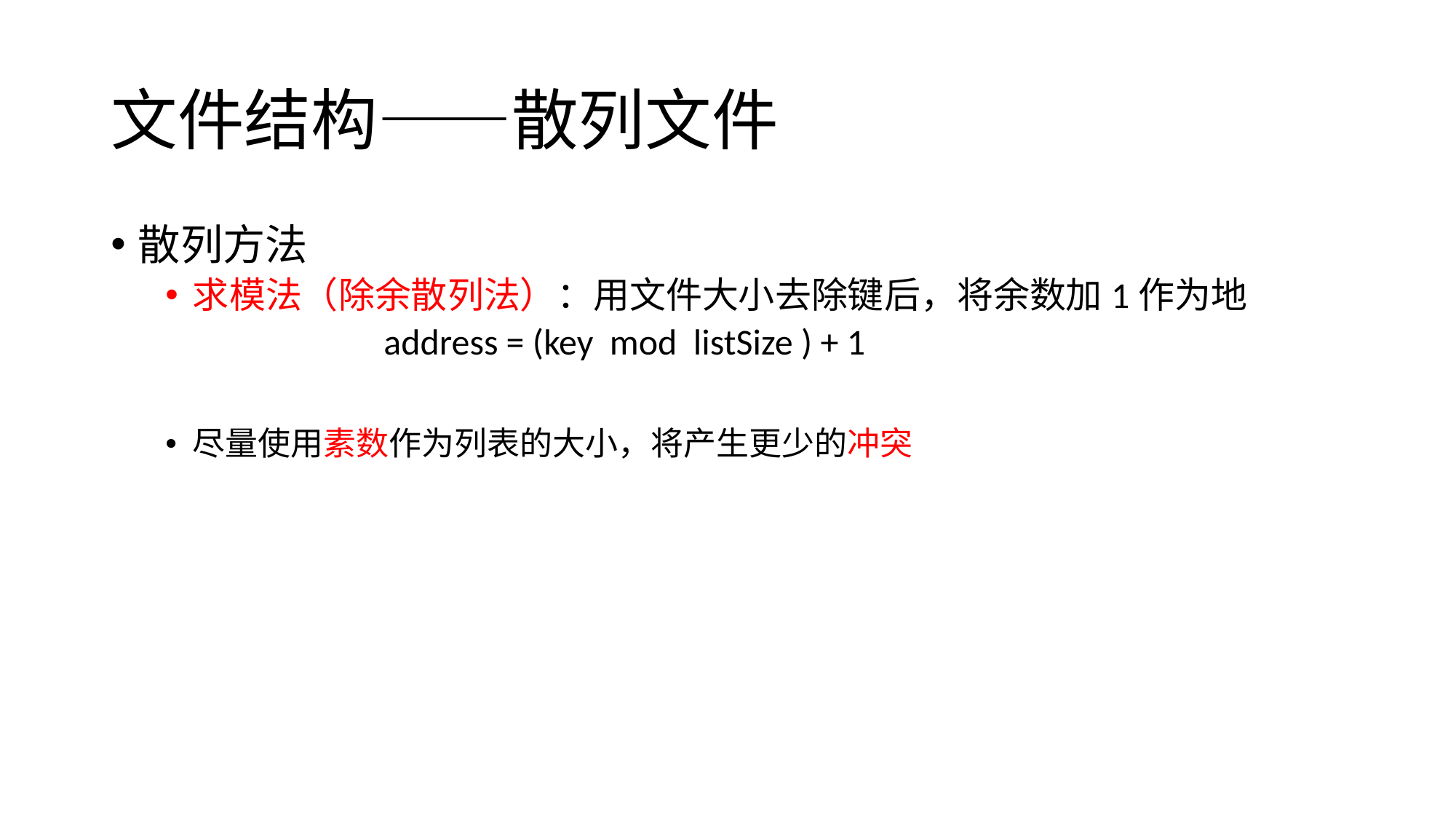

# 文件结构——散列文件
散列方法
求模法（除余散列法）：用文件大小去除键后，将余数加1作为地
address = (key  mod  listSize ) + 1

尽量使用素数作为列表的大小，将产生更少的冲突